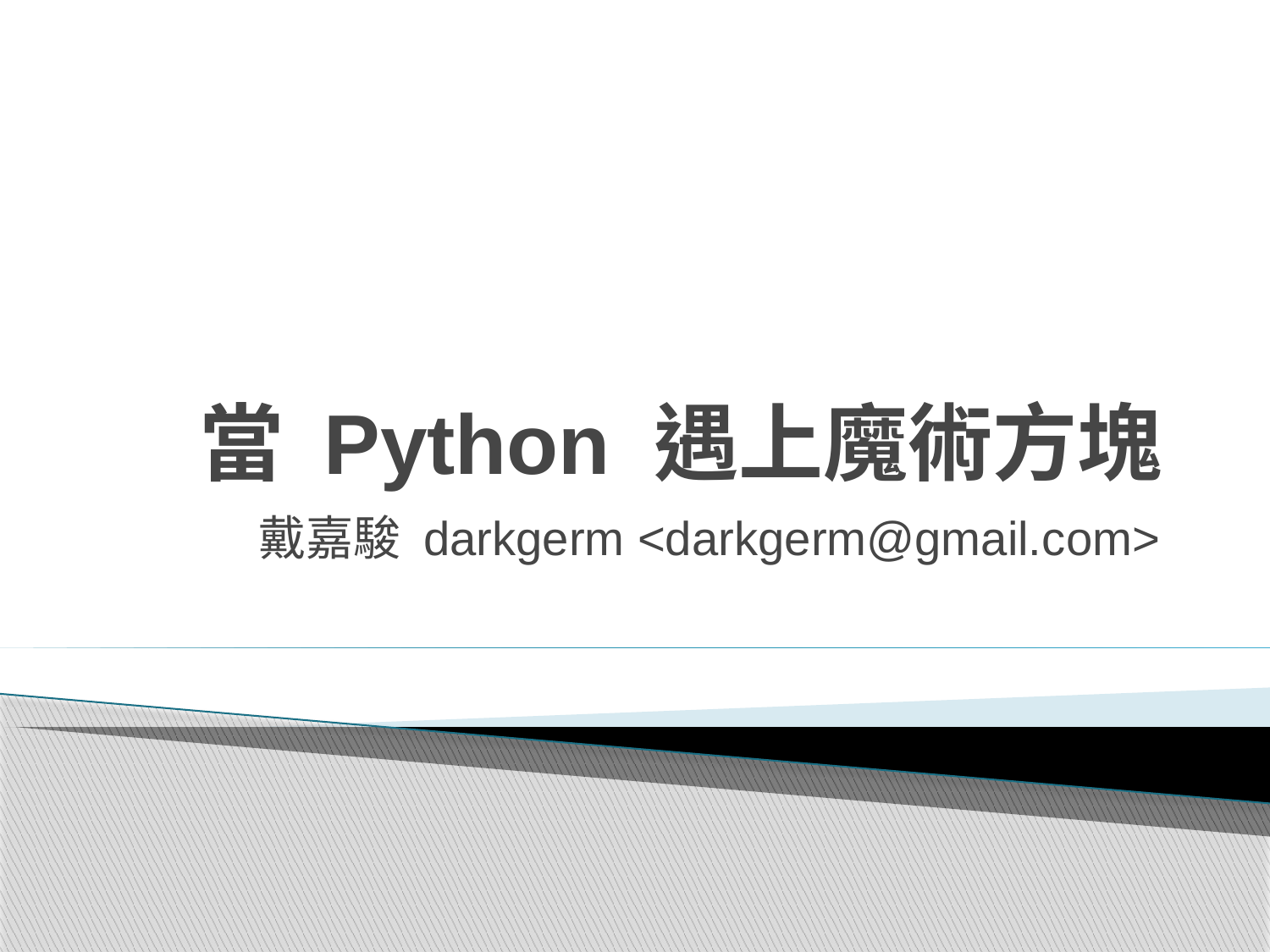

# 當 Python 遇上魔術方塊
戴嘉駿 darkgerm <darkgerm@gmail.com>